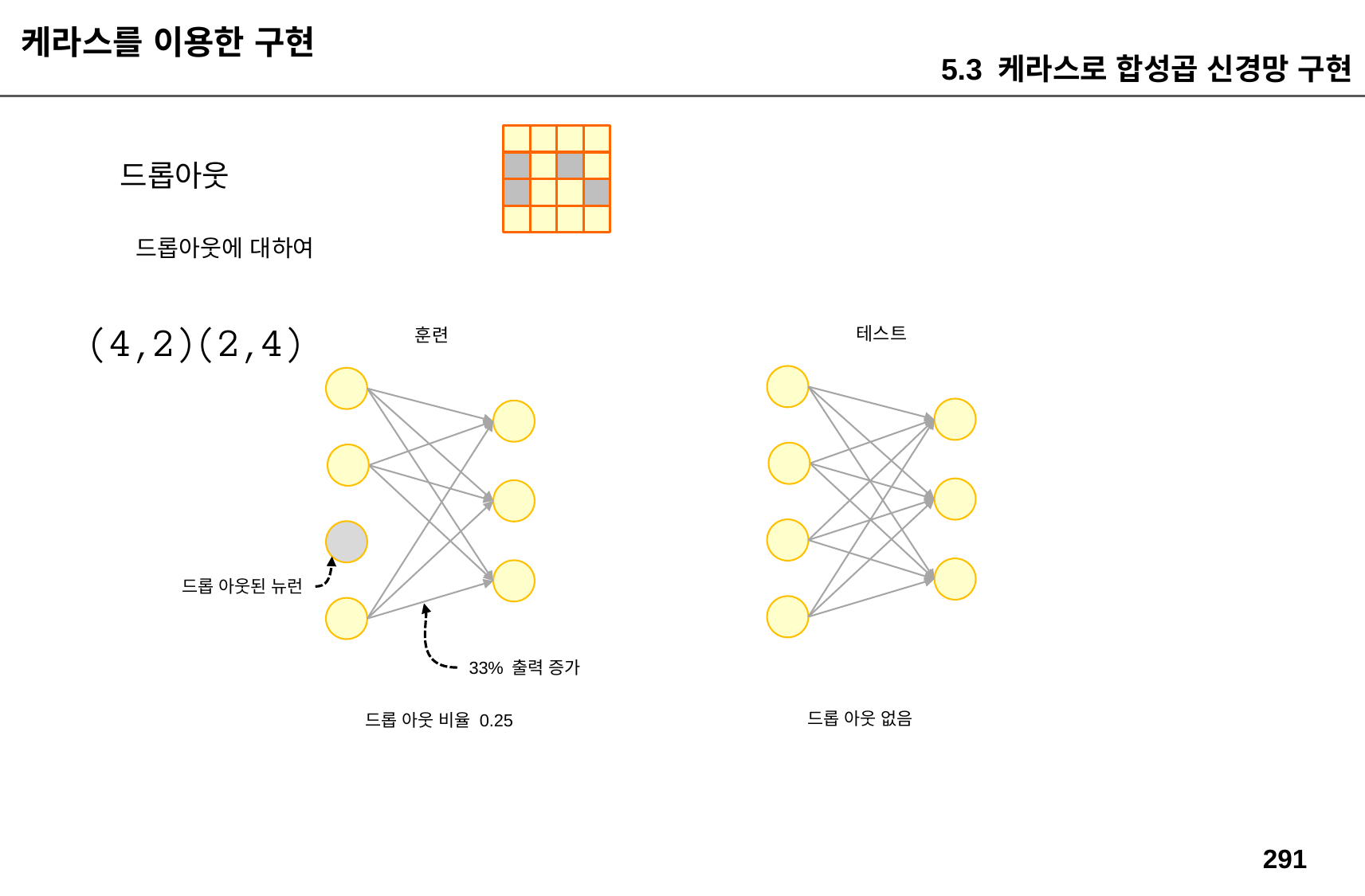

케라스를 이용한 구현
5.3 케라스로 합성곱 신경망 구현

드롭아웃

드롭아웃에 대하여
(4,2)(2,4)
테스트
훈련

드롭 아웃된 뉴런

33% 출력 증가
드롭 아웃 없음
드롭 아웃 비율 0.25